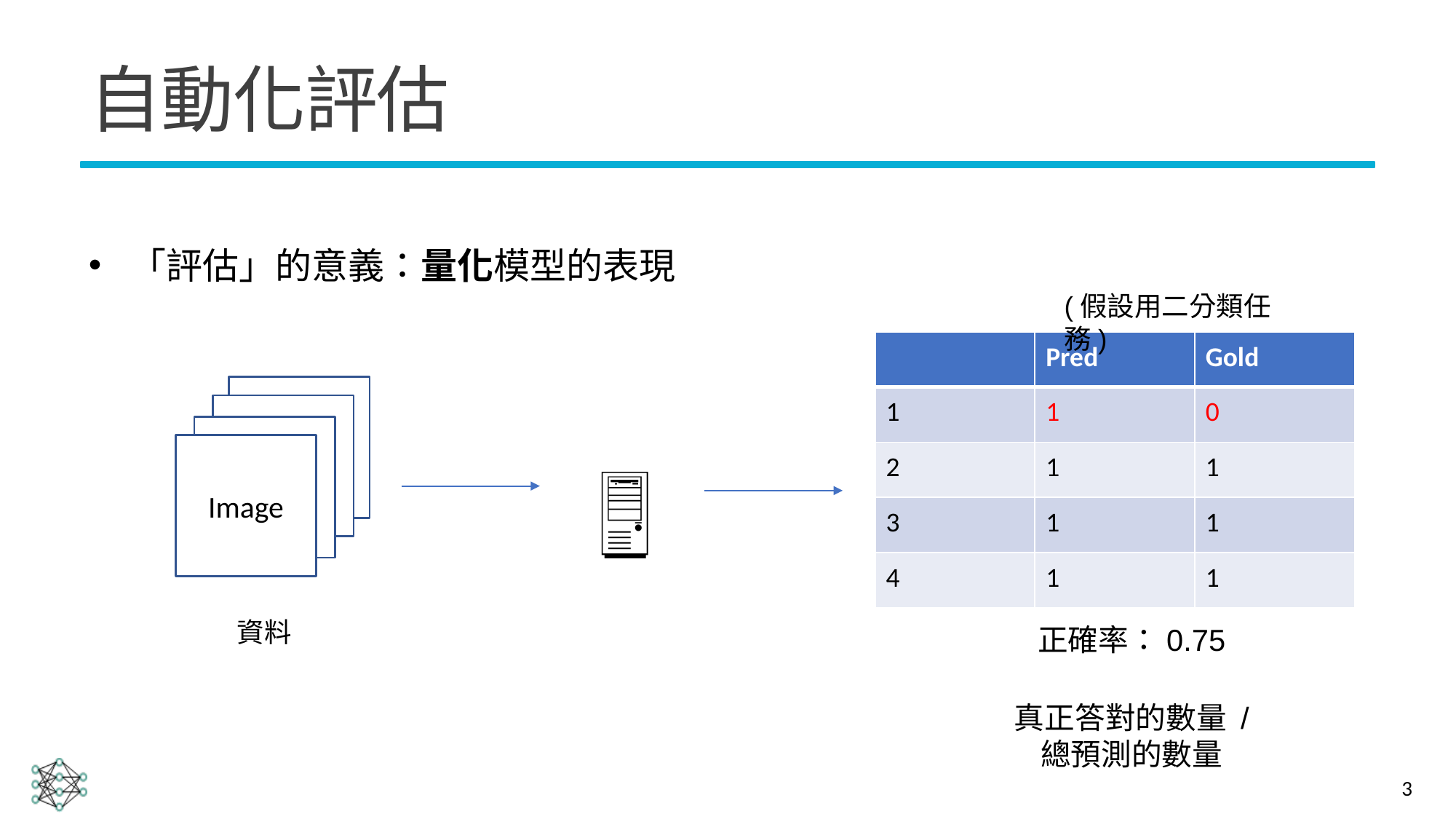

# 自動化評估
「評估」的意義：量化模型的表現
(假設用二分類任務)
|  | Pred | Gold |
| --- | --- | --- |
| 1 | 1 | 0 |
| 2 | 1 | 1 |
| 3 | 1 | 1 |
| 4 | 1 | 1 |
Image
Image
Image
Image
🖥️
資料
正確率：0.75
真正答對的數量 /
總預測的數量
3